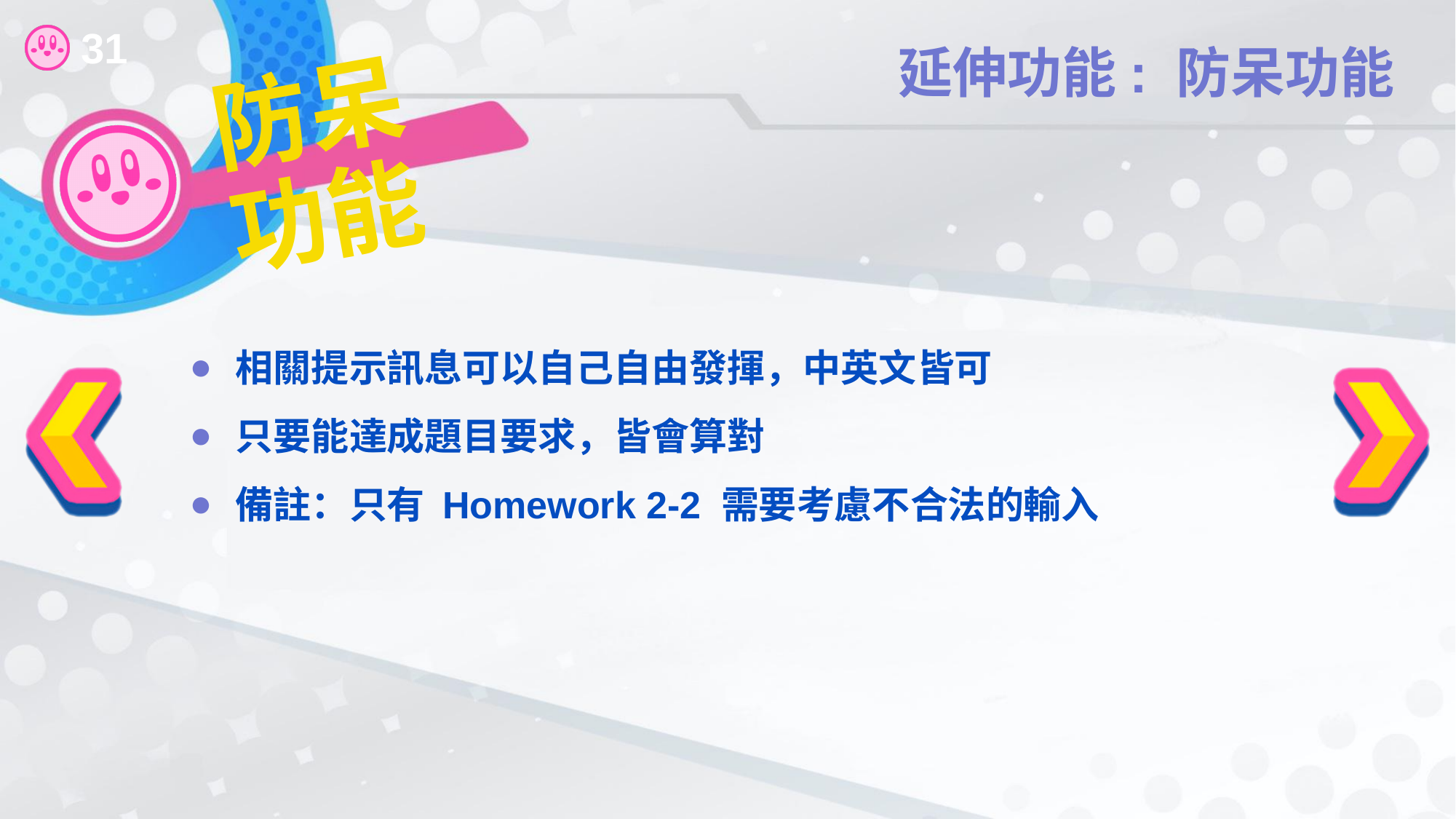

延伸功能: 防呆功能
# 防呆功能
相關提示訊息可以自己自由發揮，中英文皆可
只要能達成題目要求，皆會算對
備註：只有 Homework 2-2 需要考慮不合法的輸入